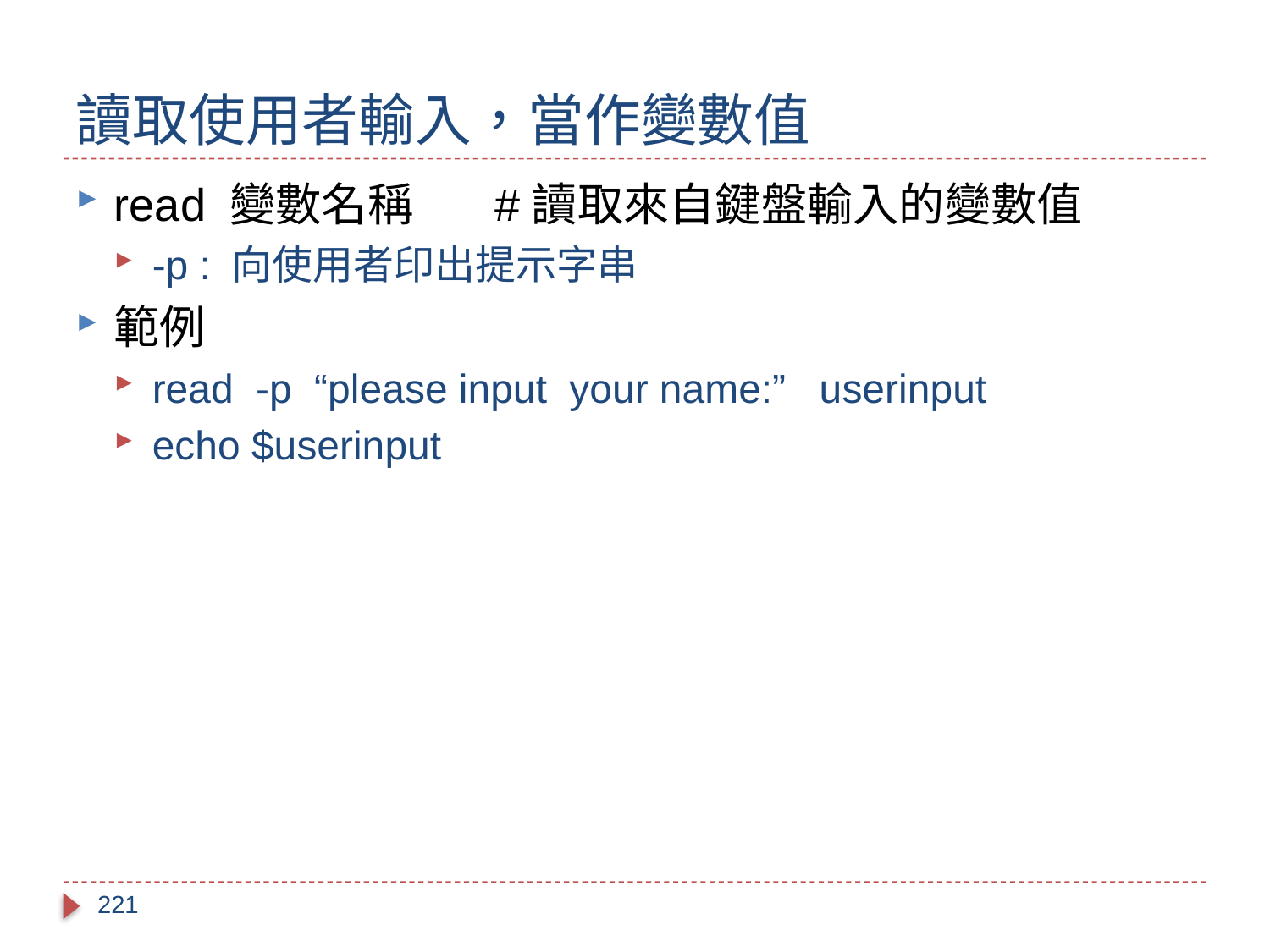

# 讀取使用者輸入，當作變數值
read 變數名稱	#讀取來自鍵盤輸入的變數值
-p : 向使用者印出提示字串
範例
read  -p  “please input  your name:”   userinput
echo $userinput
221